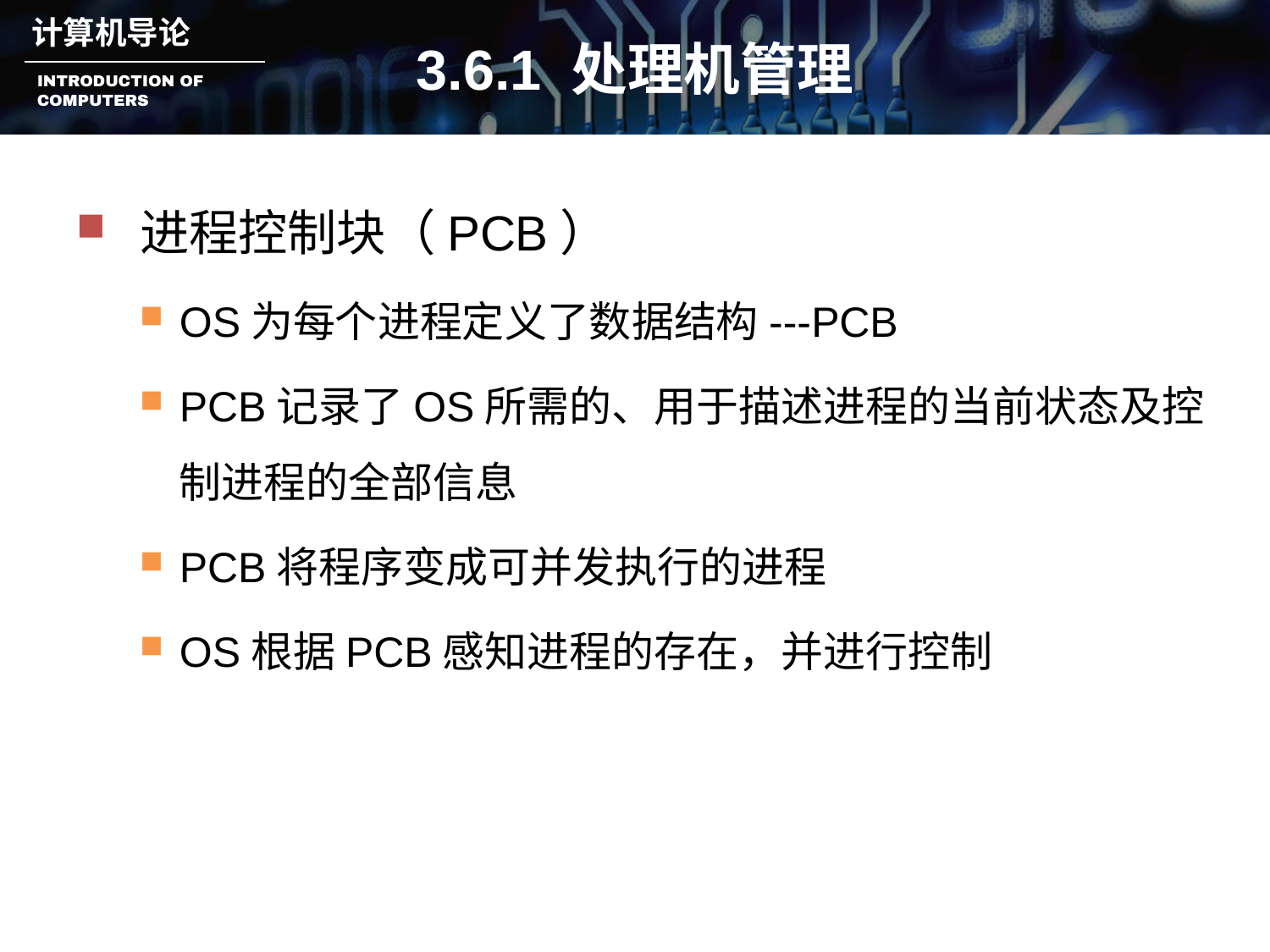

# 3.6.1 处理机管理
进程控制块（PCB）
OS为每个进程定义了数据结构---PCB
PCB记录了OS所需的、用于描述进程的当前状态及控制进程的全部信息
PCB将程序变成可并发执行的进程
OS根据PCB感知进程的存在，并进行控制